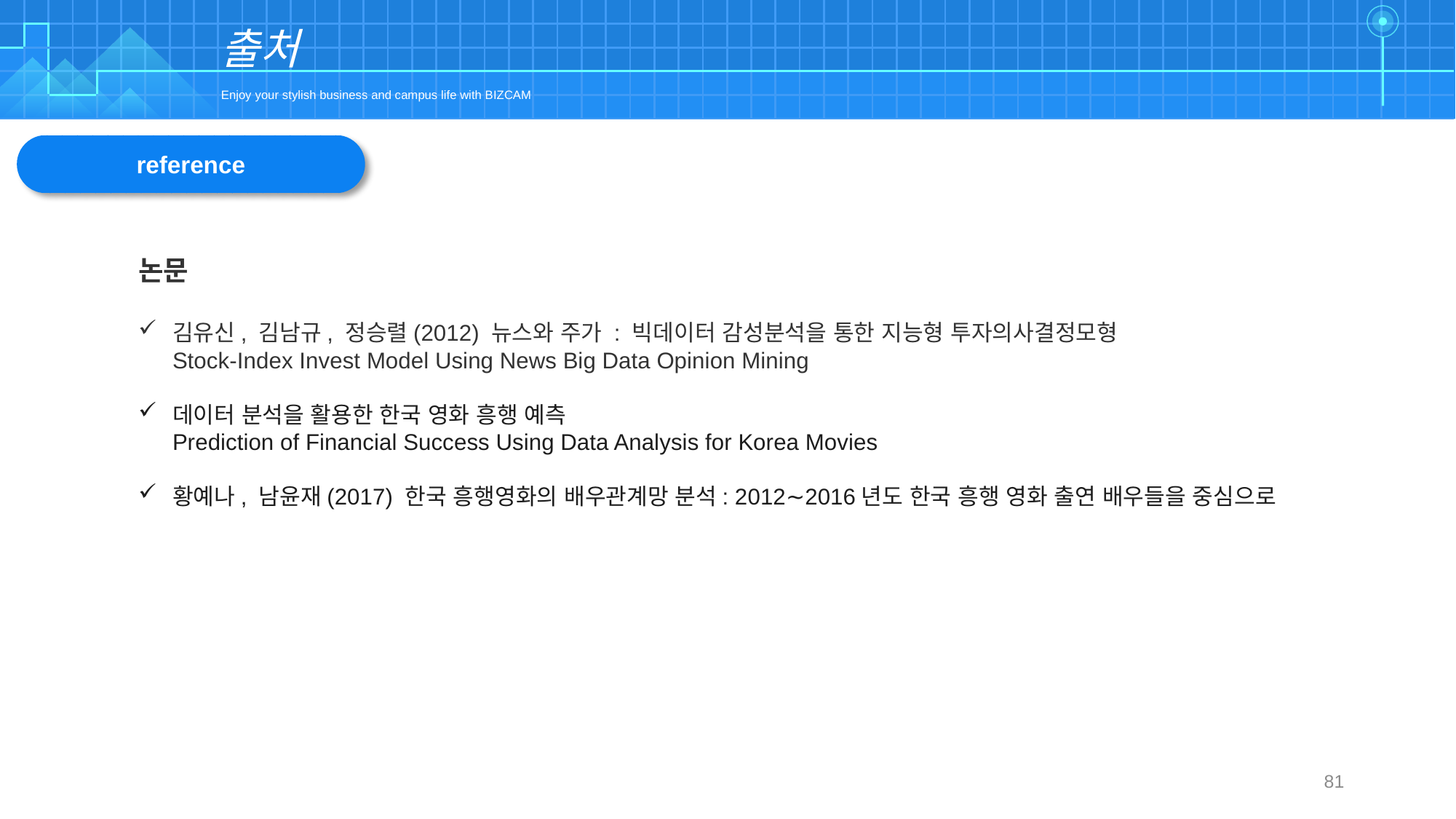

|  |  |  |  |  |  |  |  |  |  |  |  |  |  |  |  |  |  |  |  |  |  |  |  |  |  |  |  |  |  |  |  |  |  |  |  |  |  |  |  |  |  |  |  |  |  |  |  |  |  |  |  |  |  |  |  |  |  |  |  |
| --- | --- | --- | --- | --- | --- | --- | --- | --- | --- | --- | --- | --- | --- | --- | --- | --- | --- | --- | --- | --- | --- | --- | --- | --- | --- | --- | --- | --- | --- | --- | --- | --- | --- | --- | --- | --- | --- | --- | --- | --- | --- | --- | --- | --- | --- | --- | --- | --- | --- | --- | --- | --- | --- | --- | --- | --- | --- | --- | --- |
|  |  |  |  |  |  |  |  |  |  |  |  |  |  |  |  |  |  |  |  |  |  |  |  |  |  |  |  |  |  |  |  |  |  |  |  |  |  |  |  |  |  |  |  |  |  |  |  |  |  |  |  |  |  |  |  |  |  |  |  |
|  |  |  |  |  |  |  |  |  |  |  |  |  |  |  |  |  |  |  |  |  |  |  |  |  |  |  |  |  |  |  |  |  |  |  |  |  |  |  |  |  |  |  |  |  |  |  |  |  |  |  |  |  |  |  |  |  |  |  |  |
|  |  |  |  |  |  |  |  |  |  |  |  |  |  |  |  |  |  |  |  |  |  |  |  |  |  |  |  |  |  |  |  |  |  |  |  |  |  |  |  |  |  |  |  |  |  |  |  |  |  |  |  |  |  |  |  |  |  |  |  |
|  |  |  |  |  |  |  |  |  |  |  |  |  |  |  |  |  |  |  |  |  |  |  |  |  |  |  |  |  |  |  |  |  |  |  |  |  |  |  |  |  |  |  |  |  |  |  |  |  |  |  |  |  |  |  |  |  |  |  |  |

출처
Enjoy your stylish business and campus life with BIZCAM

reference
논문

김유신, 김남규, 정승렬(2012) 뉴스와 주가 : 빅데이터 감성분석을 통한 지능형 투자의사결정모형
Stock-Index Invest Model Using News Big Data Opinion Mining

데이터 분석을 활용한 한국 영화 흥행 예측
Prediction of Financial Success Using Data Analysis for Korea Movies

황예나, 남윤재(2017) 한국 흥행영화의 배우관계망 분석: 2012∼2016년도 한국 흥행 영화 출연 배우들을 중심으로
81